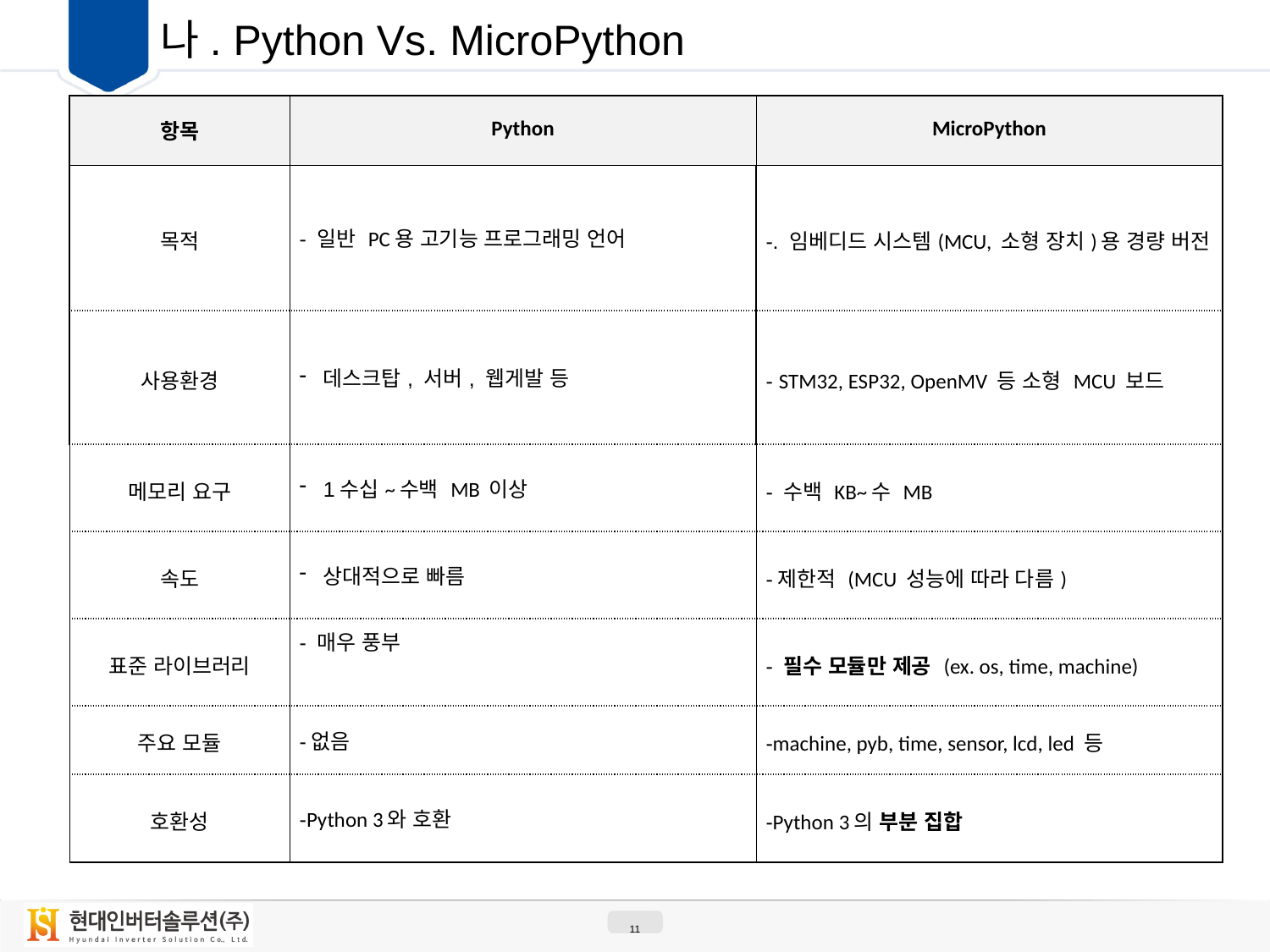

01
나. Python Vs. MicroPython
| 항목 | Python | MicroPython |
| --- | --- | --- |
| 목적 | - 일반 PC용 고기능 프로그래밍 언어 | -. 임베디드 시스템(MCU, 소형 장치)용 경량 버전 |
| 사용환경 | 데스크탑, 서버, 웹게발 등 | - STM32, ESP32, OpenMV 등 소형 MCU 보드 |
| 메모리 요구 | 1수십~수백 MB 이상 | - 수백 KB~수 MB |
| 속도 | 상대적으로 빠름 | -제한적 (MCU 성능에 따라 다름) |
| 표준 라이브러리 | - 매우 풍부 | - 필수 모듈만 제공 (ex. os, time, machine) |
| 주요 모듈 | -없음 | -machine, pyb, time, sensor, lcd, led 등 |
| 호환성 | -Python 3와 호환 | -Python 3의 부분 집합 |